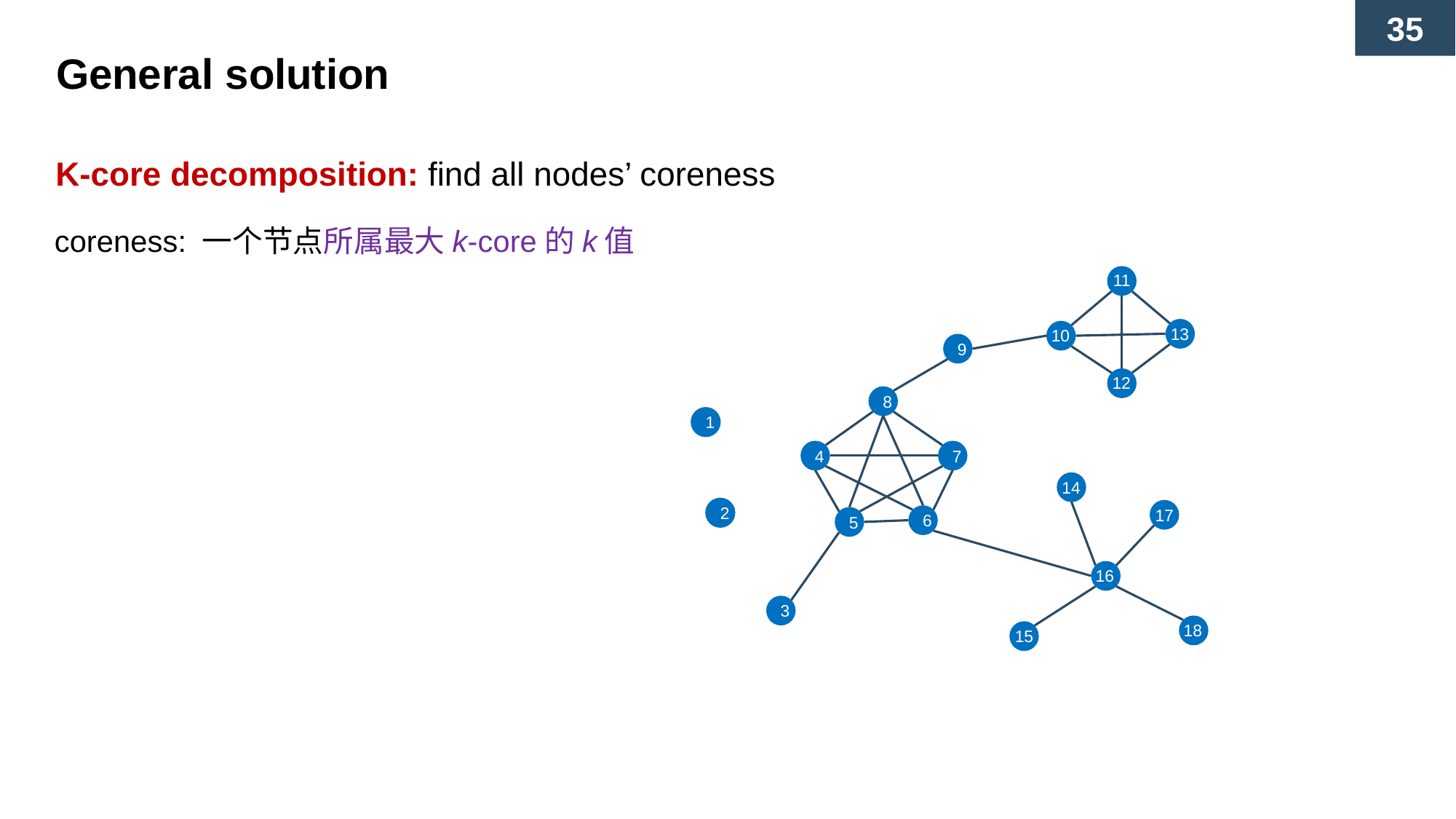

General solution
K-core decomposition: find all nodes’ coreness
coreness: 一个节点所属最大k-core的k值
11

13

10

9
12

8
1
4
7
14

2
17

6
5
16

3
18

15